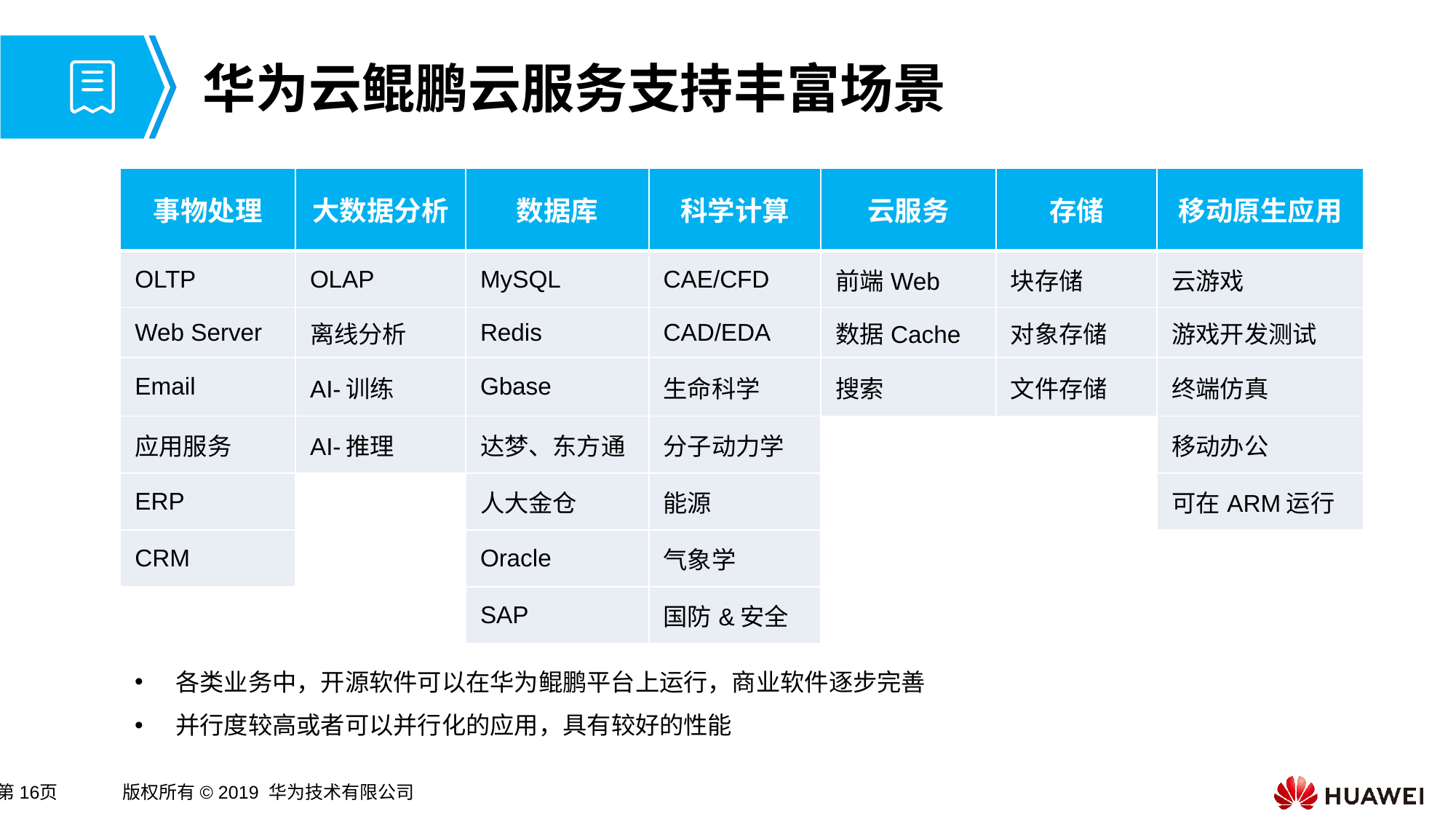

# 华为云鲲鹏云服务支持丰富场景
| 事物处理 | 大数据分析 | 数据库 | 科学计算 | 云服务 | 存储 | 移动原生应用 |
| --- | --- | --- | --- | --- | --- | --- |
| OLTP | OLAP | MySQL | CAE/CFD | 前端Web | 块存储 | 云游戏 |
| Web Server | 离线分析 | Redis | CAD/EDA | 数据Cache | 对象存储 | 游戏开发测试 |
| Email | AI-训练 | Gbase | 生命科学 | 搜索 | 文件存储 | 终端仿真 |
| 应用服务 | AI-推理 | 达梦、东方通 | 分子动力学 |  |  | 移动办公 |
| ERP |  | 人大金仓 | 能源 |  |  | 可在ARM运行 |
| CRM |  | Oracle | 气象学 |  |  |  |
|  |  | SAP | 国防&安全 |  |  |  |
各类业务中，开源软件可以在华为鲲鹏平台上运行，商业软件逐步完善
并行度较高或者可以并行化的应用，具有较好的性能